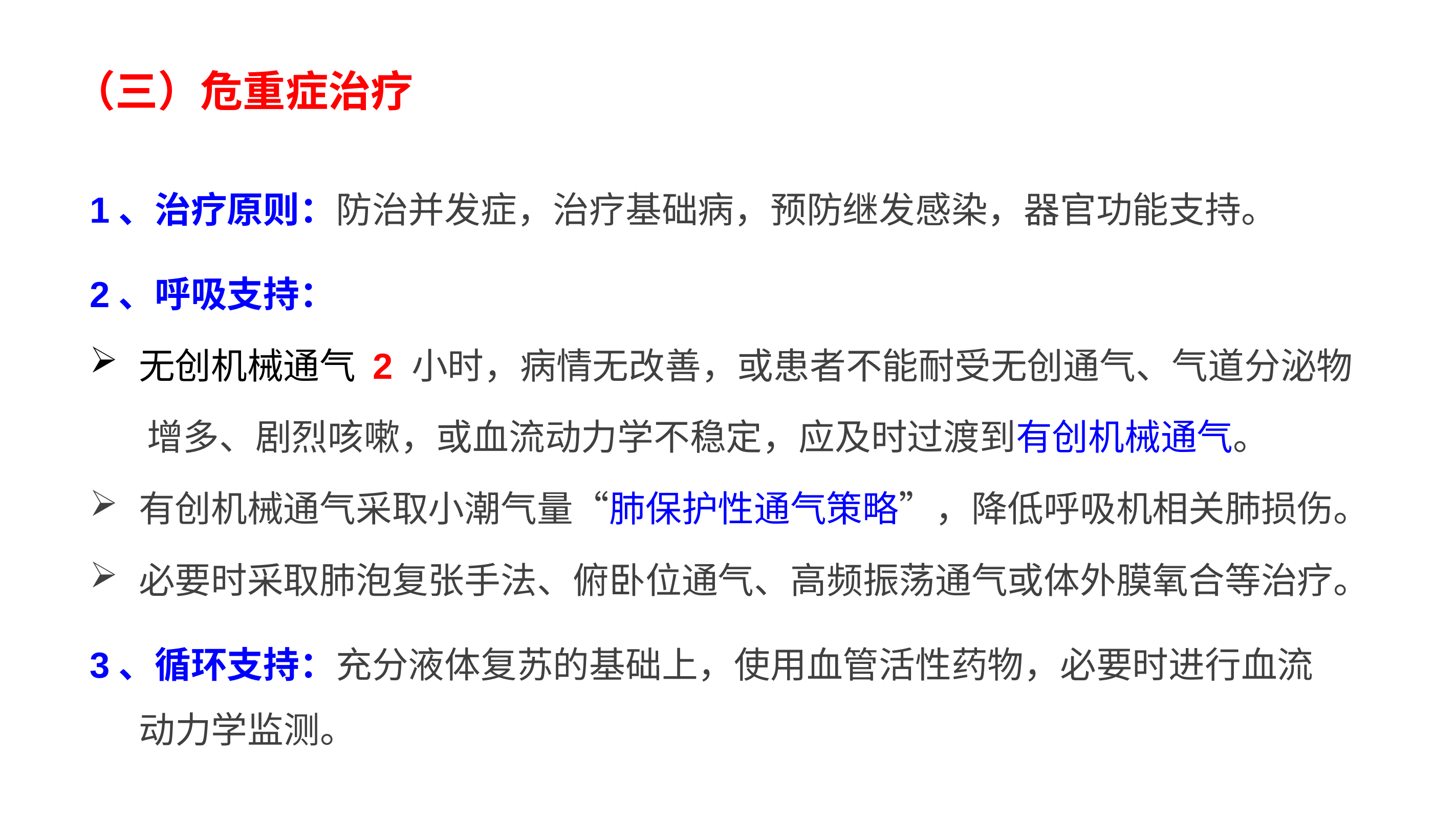

# （三）危重症治疗
1、治疗原则：防治并发症，治疗基础病，预防继发感染，器官功能支持。
2、呼吸支持：
无创机械通气 2 小时，病情无改善，或患者不能耐受无创通气、气道分泌物
      增多、剧烈咳嗽，或血流动力学不稳定，应及时过渡到有创机械通气。
有创机械通气采取小潮气量“肺保护性通气策略”，降低呼吸机相关肺损伤。
必要时采取肺泡复张手法、俯卧位通气、高频振荡通气或体外膜氧合等治疗。
3、循环支持：充分液体复苏的基础上，使用血管活性药物，必要时进行血流
     动力学监测。